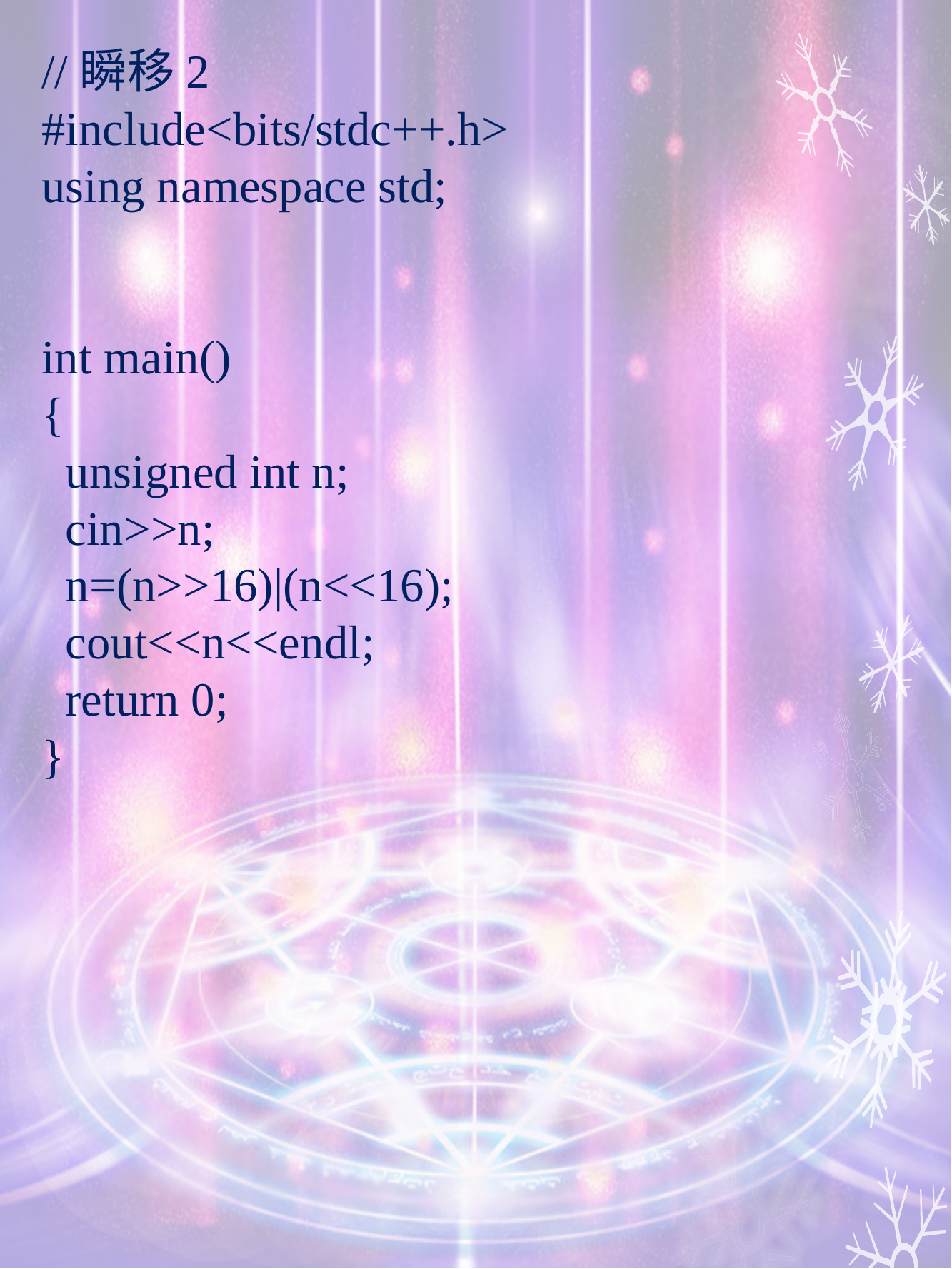

//瞬移2
#include<bits/stdc++.h>
using namespace std;

int main()
{
  unsigned int n;
  cin>>n;
  n=(n>>16)|(n<<16);
  cout<<n<<endl;
  return 0;
}